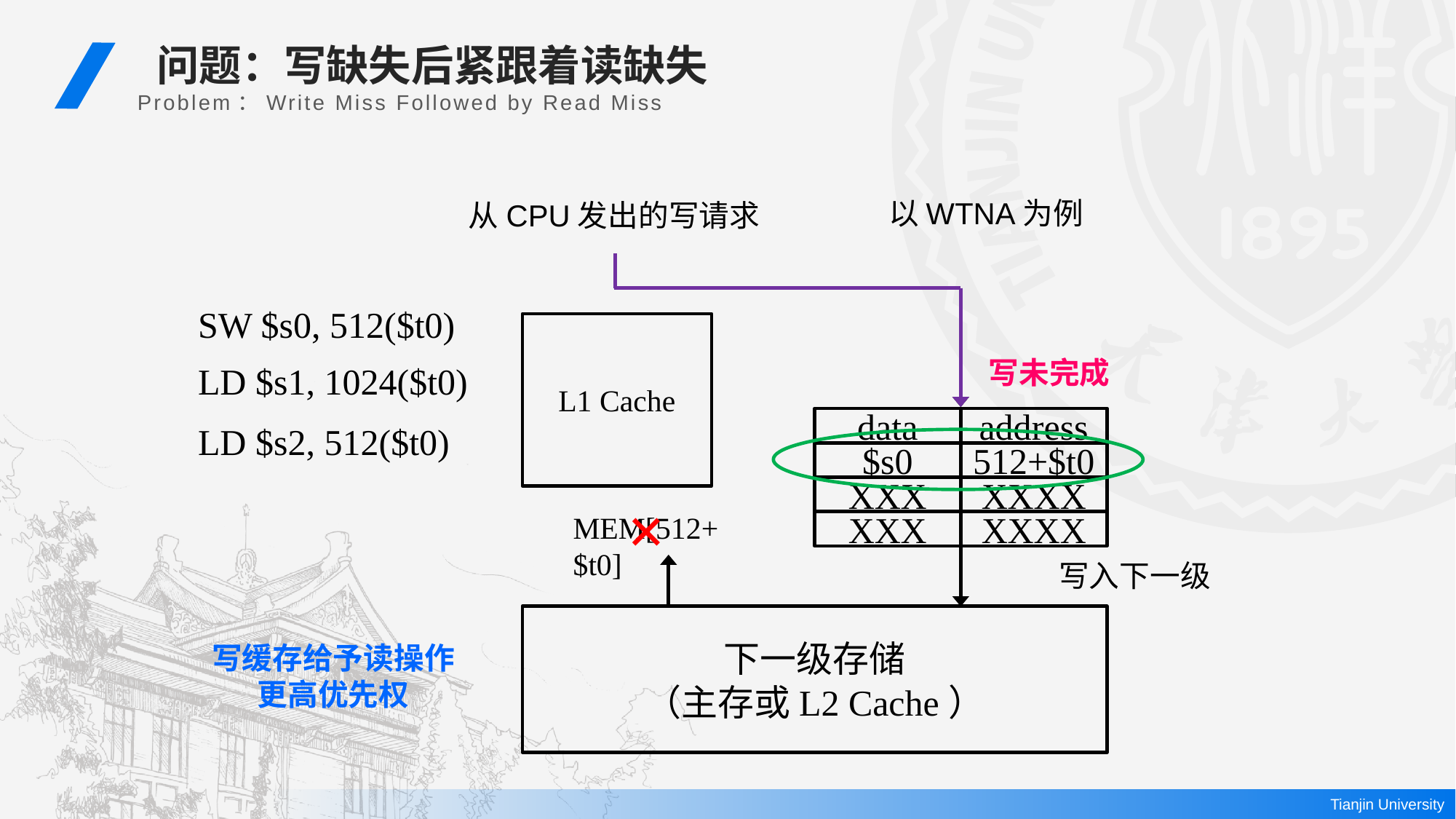

问题：写缺失后紧跟着读缺失
  Problem：Write Miss Followed by Read Miss
以WTNA为例
从CPU发出的写请求
SW $s0, 512($t0)
L1 Cache
写未完成
LD $s1, 1024($t0)
data
address
LD $s2, 512($t0)

$s0
512+$t0
XXX
XXXX
×
MEM[512+$t0]
XXX
XXXX
写入下一级
下一级存储
（主存或L2 Cache）
写缓存给予读操作更高优先权